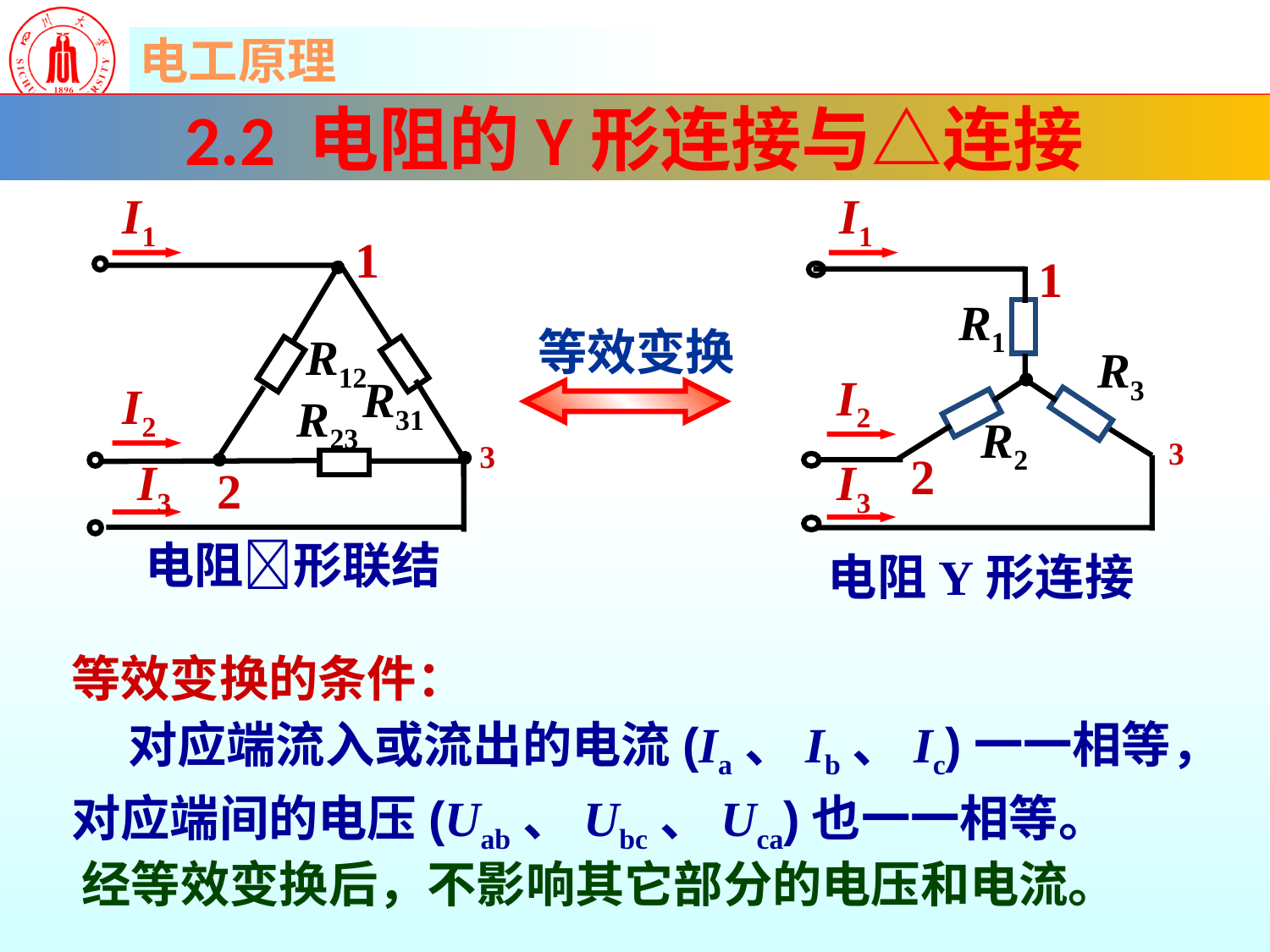

2.2 电阻的Y形连接与△连接
I1

I2

I3

1

R12

R31

R23

3

2

电阻Δ形联结

I1

R1

R3

I2

R2
3

2
I3

电阻Y形连接
1
 等效变换

等效变换的条件：
    对应端流入或流出的电流(Ia、Ib、Ic)一一相等，对应端间的电压(Uab、Ubc、Uca)也一一相等。
经等效变换后，不影响其它部分的电压和电流。